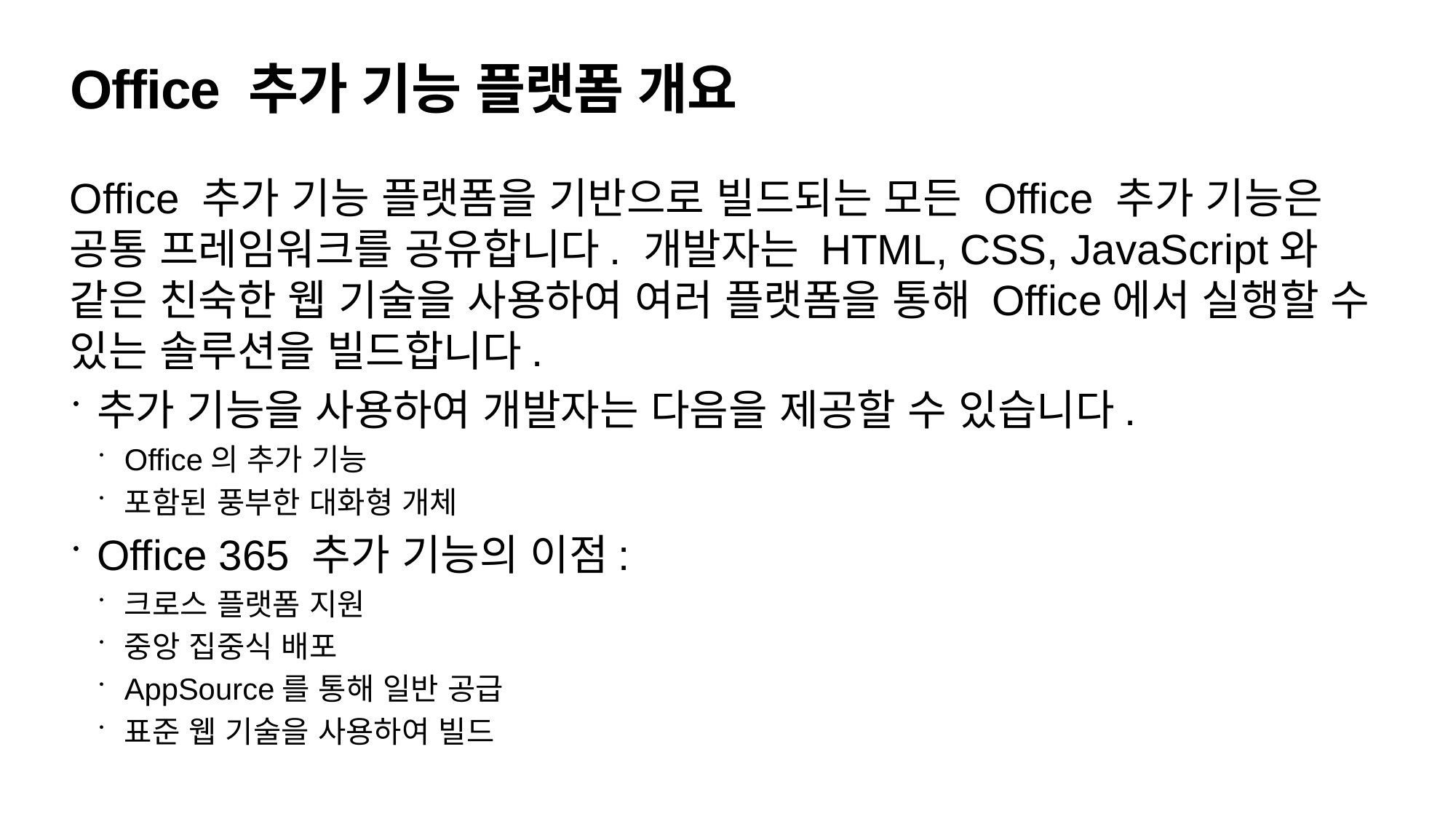

# Office 추가 기능 플랫폼 개요
Office 추가 기능 플랫폼을 기반으로 빌드되는 모든 Office 추가 기능은 공통 프레임워크를 공유합니다. 개발자는 HTML, CSS, JavaScript와 같은 친숙한 웹 기술을 사용하여 여러 플랫폼을 통해 Office에서 실행할 수 있는 솔루션을 빌드합니다.
추가 기능을 사용하여 개발자는 다음을 제공할 수 있습니다.
Office의 추가 기능
포함된 풍부한 대화형 개체
Office 365 추가 기능의 이점:
크로스 플랫폼 지원
중앙 집중식 배포
AppSource를 통해 일반 공급
표준 웹 기술을 사용하여 빌드